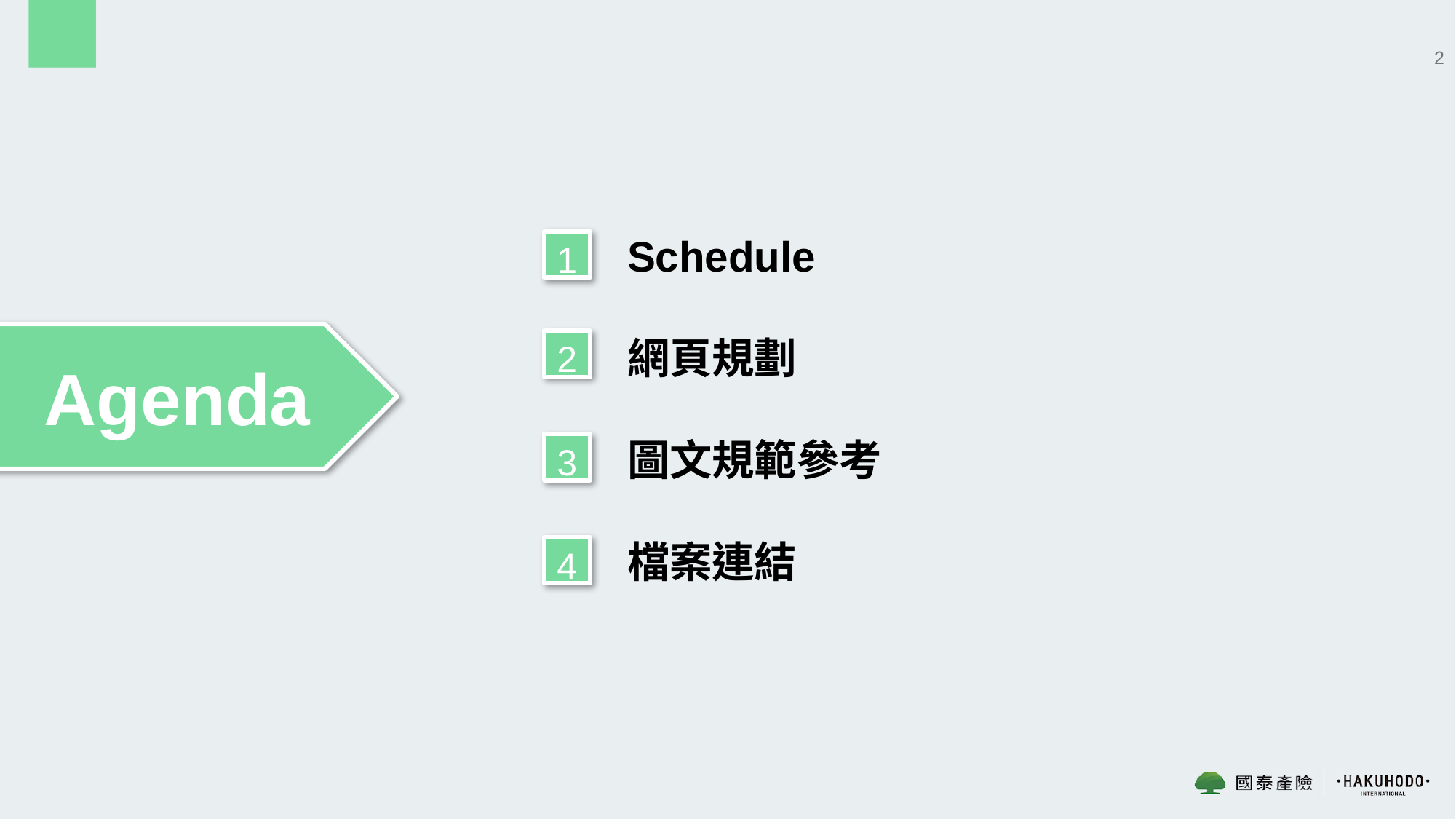

2
Schedule

網頁規劃

圖文規範參考

檔案連結
1
2
3
4
Agenda